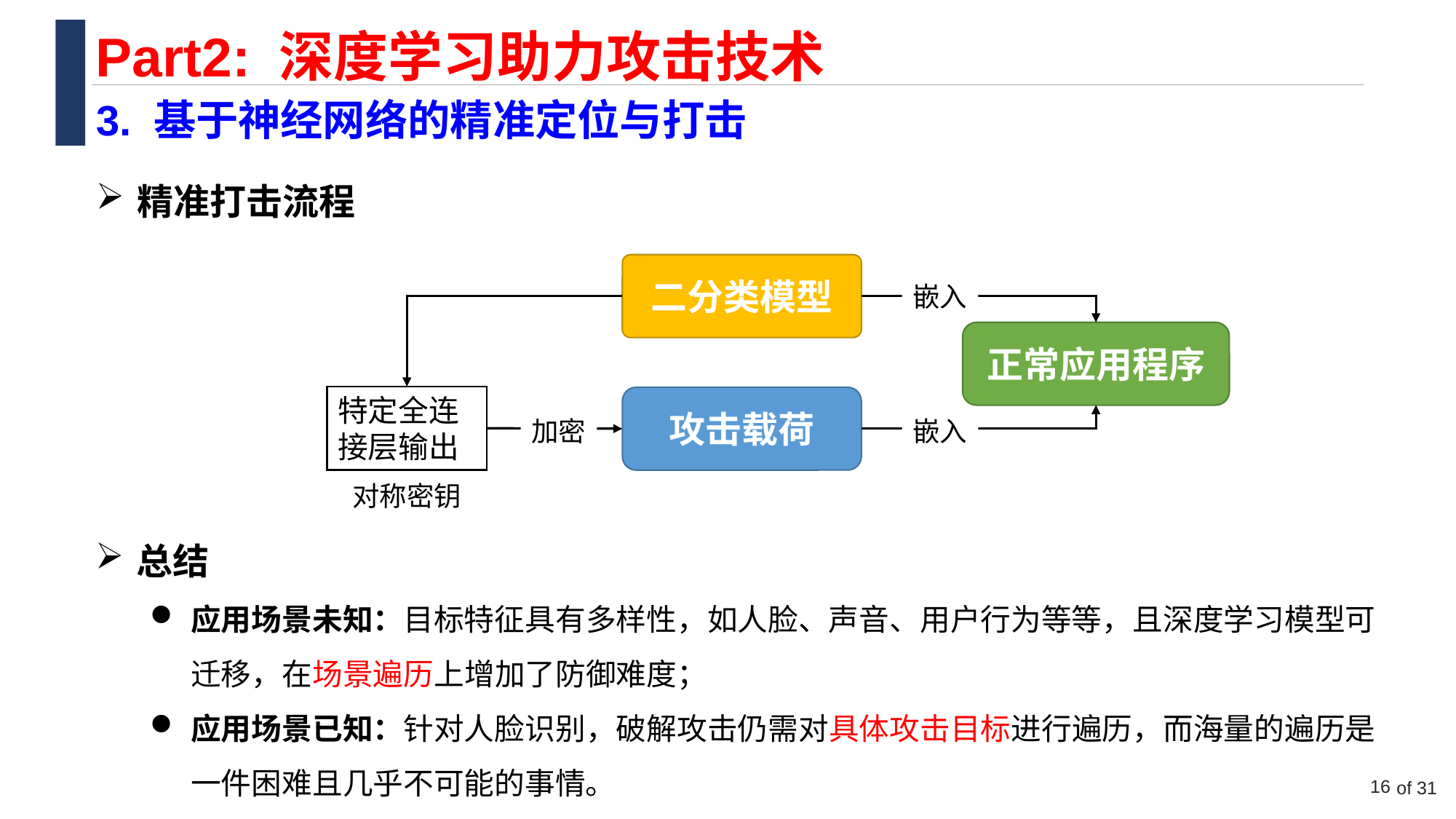

Part2: 深度学习助力攻击技术
3. 基于神经网络的精准定位与打击
精准打击流程
二分类模型
嵌入
正常应用程序
特定全连接层输出
攻击载荷
加密
嵌入
对称密钥
总结
应用场景未知：目标特征具有多样性，如人脸、声音、用户行为等等，且深度学习模型可迁移，在场景遍历上增加了防御难度；
应用场景已知：针对人脸识别，破解攻击仍需对具体攻击目标进行遍历，而海量的遍历是一件困难且几乎不可能的事情。
16